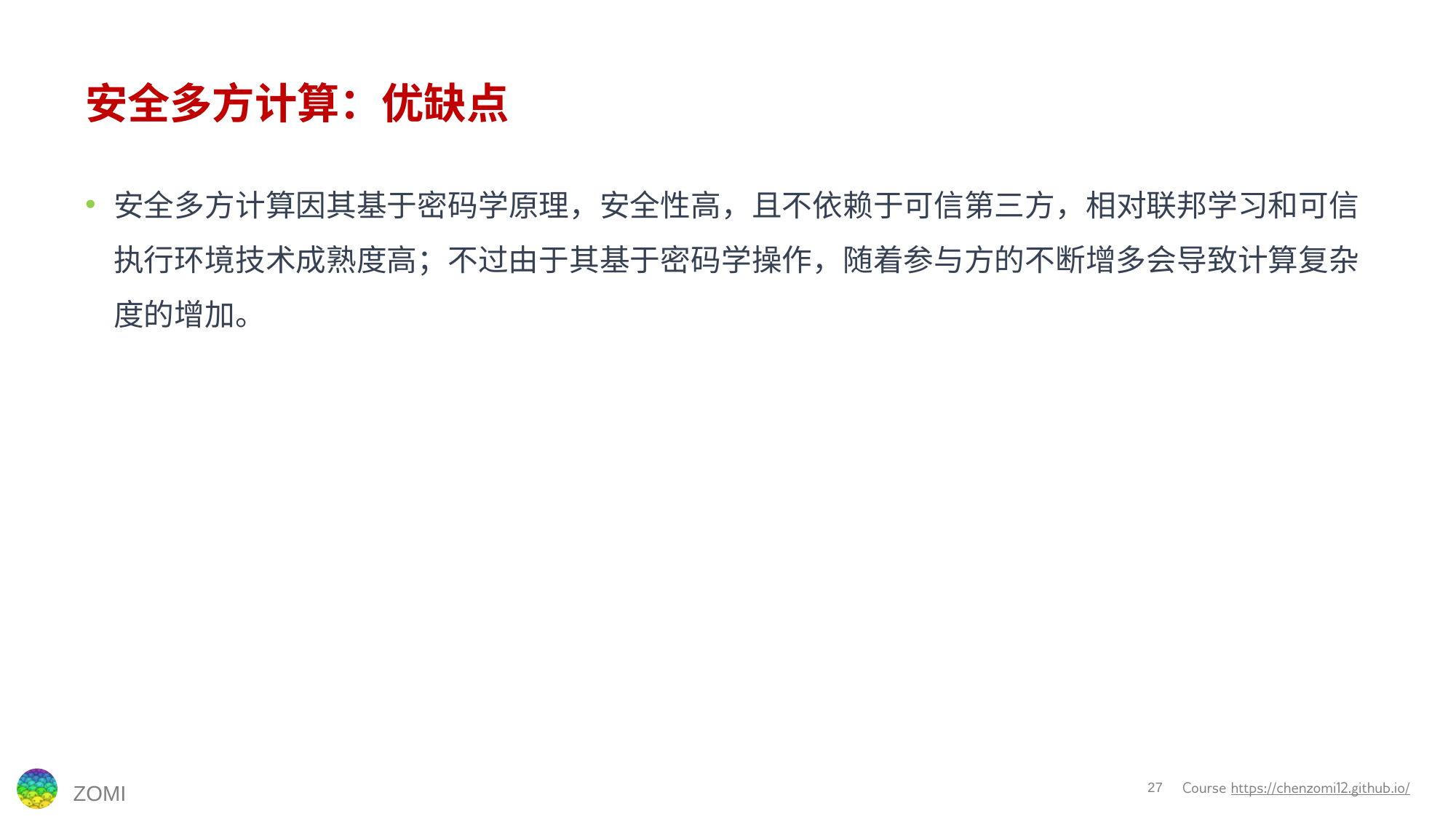

# 安全多方计算：优缺点
安全多方计算因其基于密码学原理，安全性高，且不依赖于可信第三方，相对联邦学习和可信执行环境技术成熟度高；不过由于其基于密码学操作，随着参与方的不断增多会导致计算复杂度的增加。